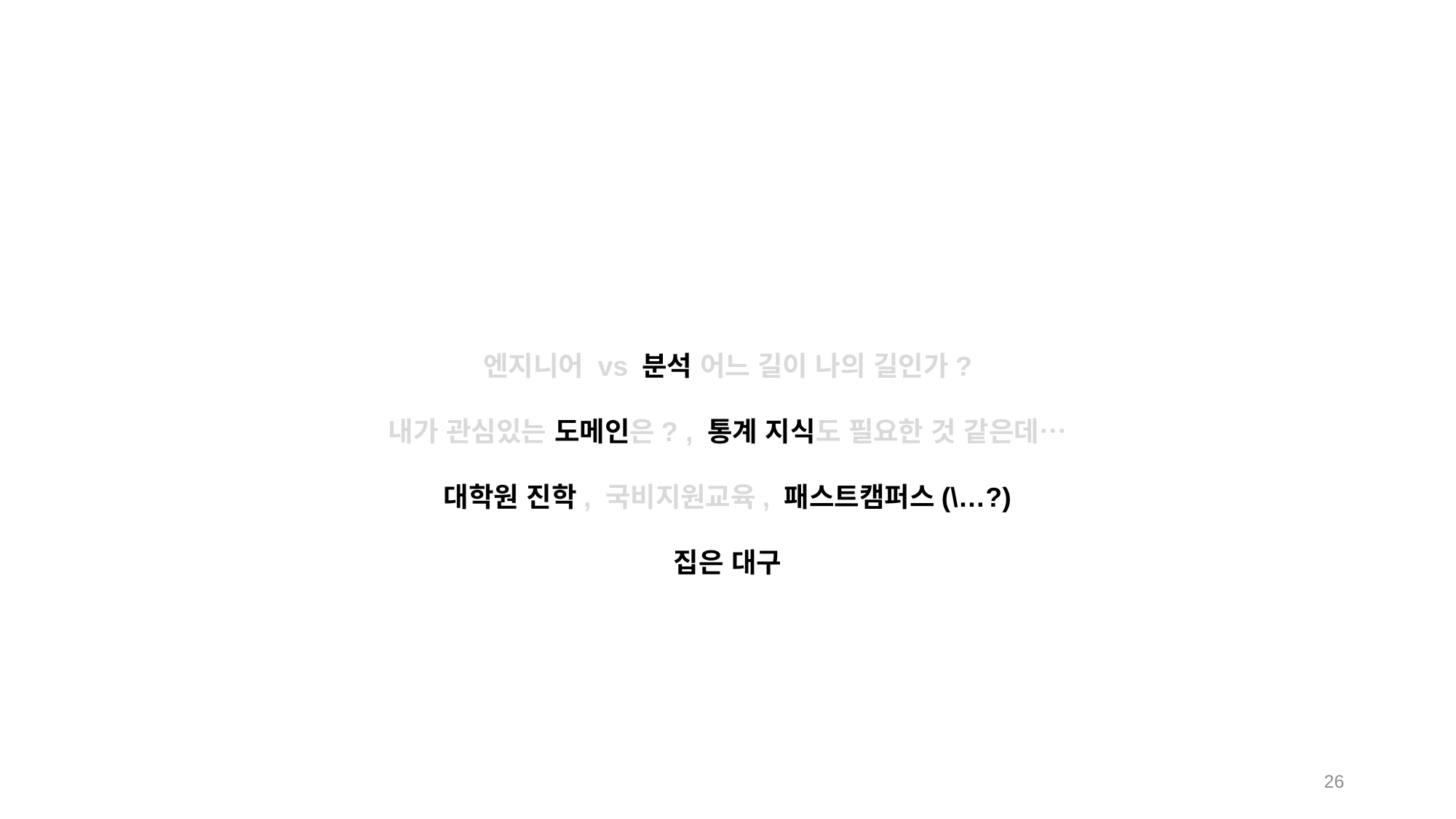

엔지니어 vs 분석 어느 길이 나의 길인가?

내가 관심있는 도메인은? , 통계 지식도 필요한 것 같은데…

대학원 진학, 국비지원교육, 패스트캠퍼스(\…?)

집은 대구
26